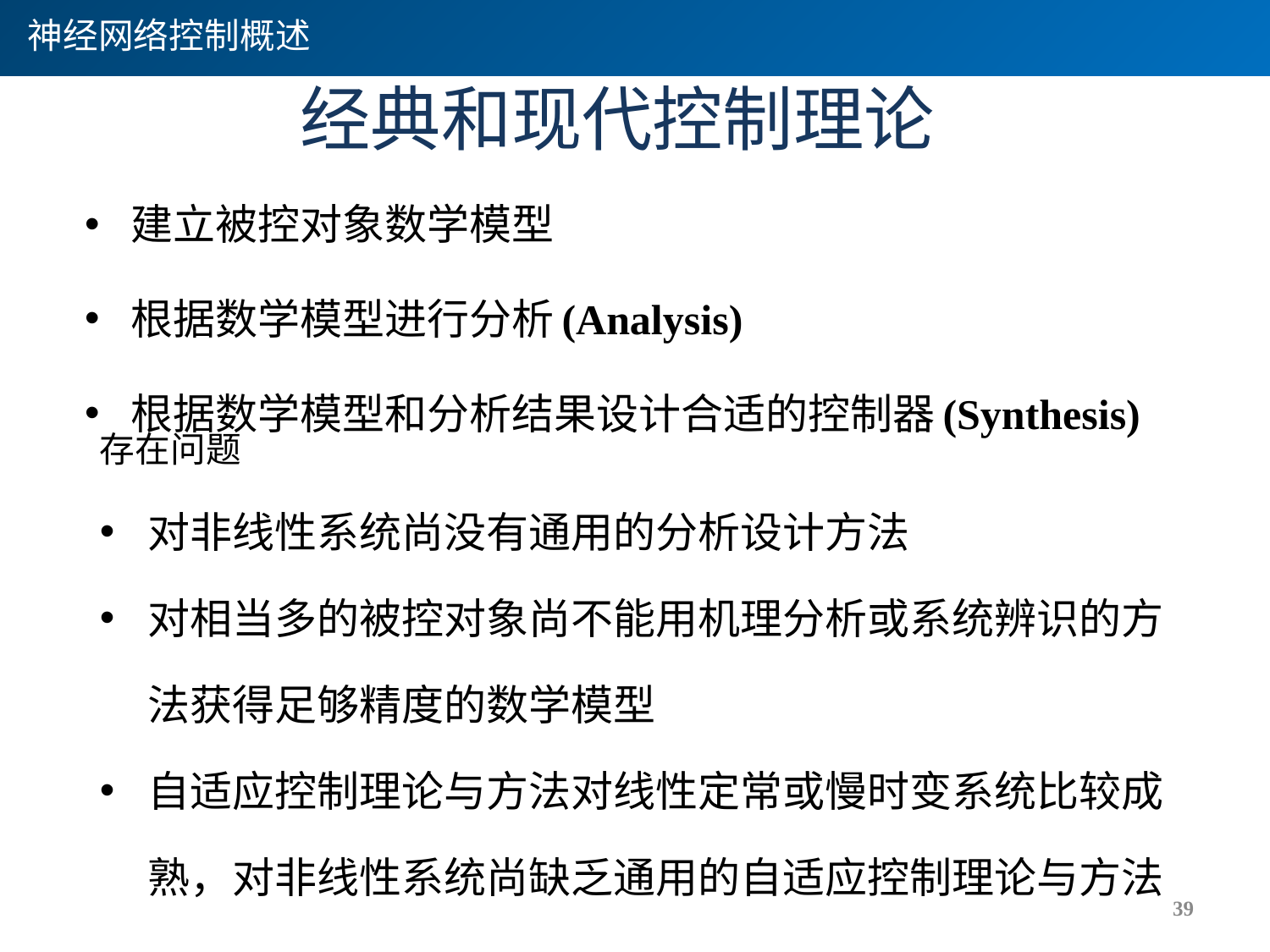

神经网络控制概述

# 经典和现代控制理论
建立被控对象数学模型
根据数学模型进行分析(Analysis)
根据数学模型和分析结果设计合适的控制器(Synthesis)

存在问题
对非线性系统尚没有通用的分析设计方法
对相当多的被控对象尚不能用机理分析或系统辨识的方法获得足够精度的数学模型
自适应控制理论与方法对线性定常或慢时变系统比较成熟，对非线性系统尚缺乏通用的自适应控制理论与方法
39